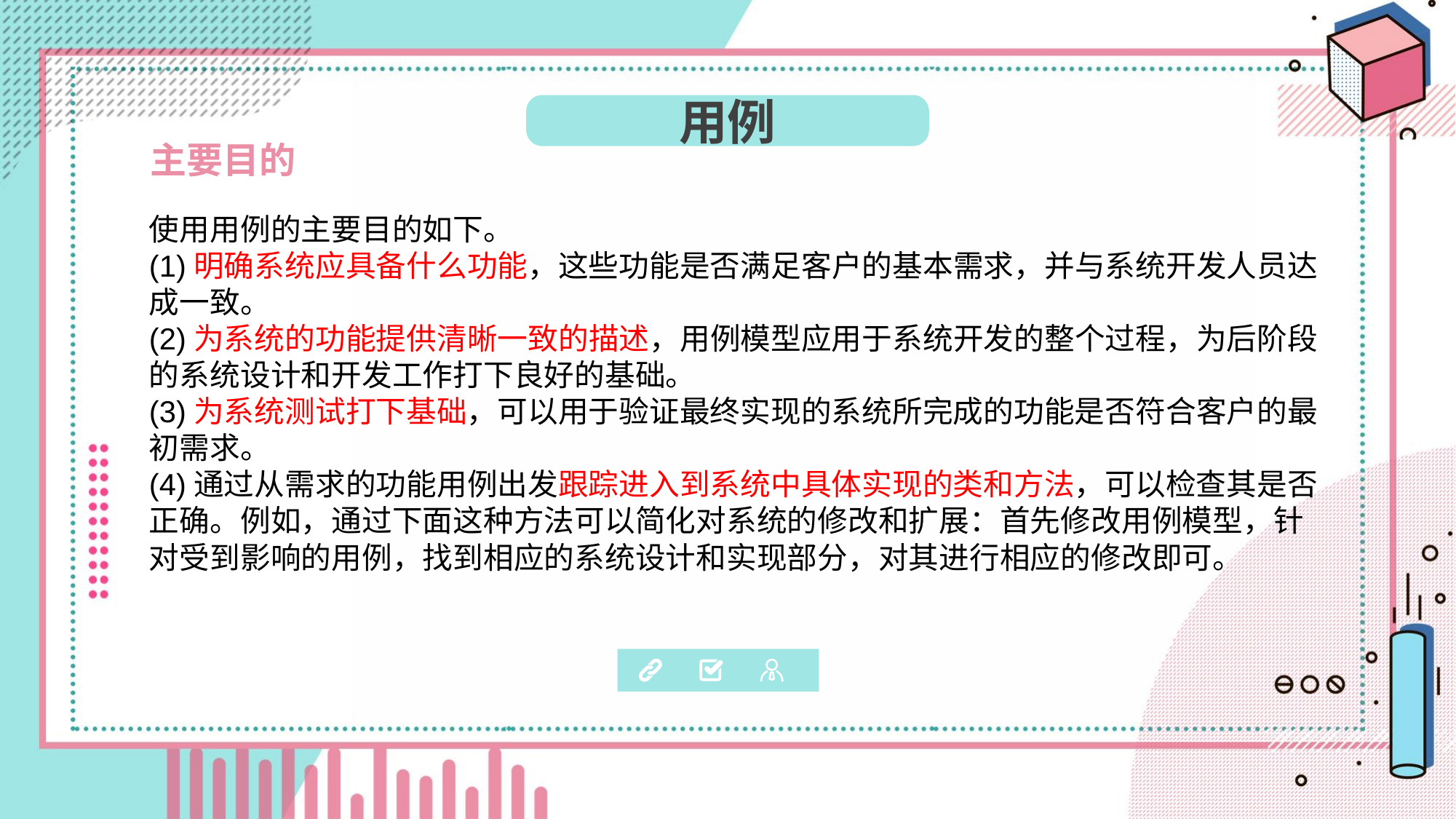

用例
主要目的
使用用例的主要目的如下。
(1)明确系统应具备什么功能，这些功能是否满足客户的基本需求，并与系统开发人员达成一致。
(2)为系统的功能提供清晰一致的描述，用例模型应用于系统开发的整个过程，为后阶段的系统设计和开发工作打下良好的基础。
(3)为系统测试打下基础，可以用于验证最终实现的系统所完成的功能是否符合客户的最初需求。
(4)通过从需求的功能用例出发跟踪进入到系统中具体实现的类和方法，可以检查其是否正确。例如，通过下面这种方法可以简化对系统的修改和扩展：首先修改用例模型，针对受到影响的用例，找到相应的系统设计和实现部分，对其进行相应的修改即可。